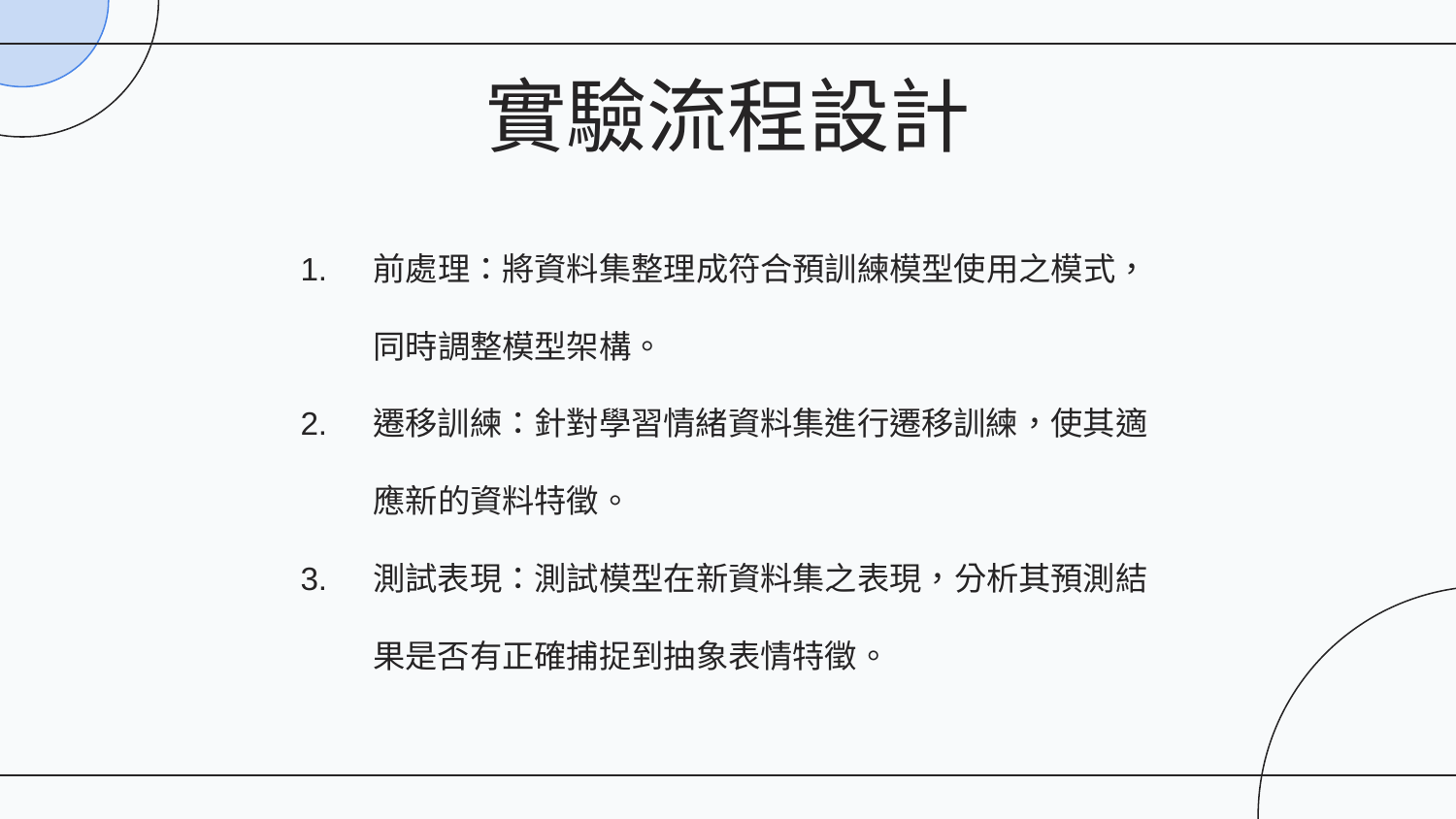

# 實驗流程設計
前處理：將資料集整理成符合預訓練模型使用之模式，同時調整模型架構。
遷移訓練：針對學習情緒資料集進行遷移訓練，使其適應新的資料特徵。
測試表現：測試模型在新資料集之表現，分析其預測結果是否有正確捕捉到抽象表情特徵。